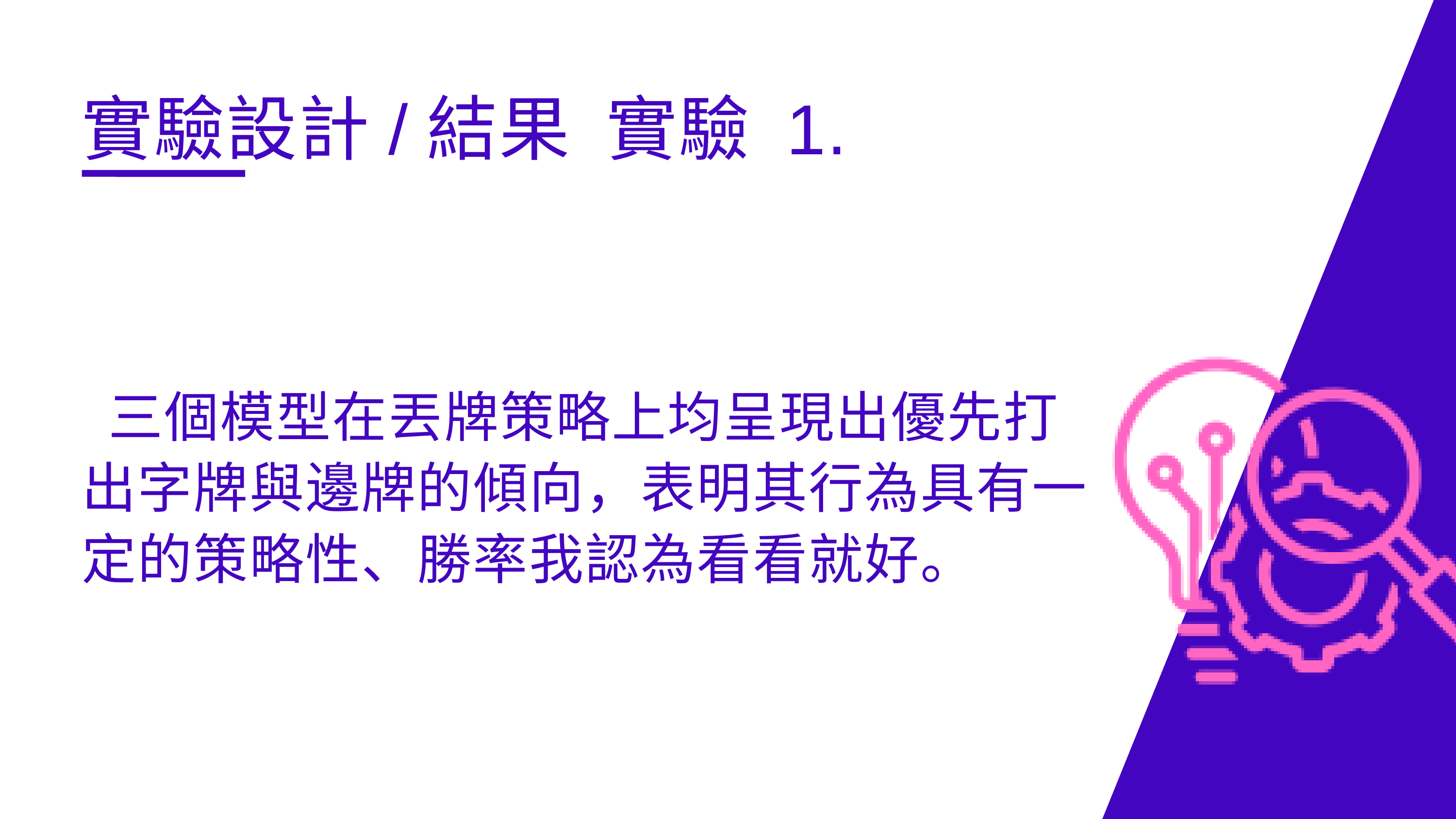

實驗設計/結果  實驗 1.

 三個模型在丟牌策略上均呈現出優先打出字牌與邊牌的傾向，表明其行為具有一定的策略性、勝率我認為看看就好。